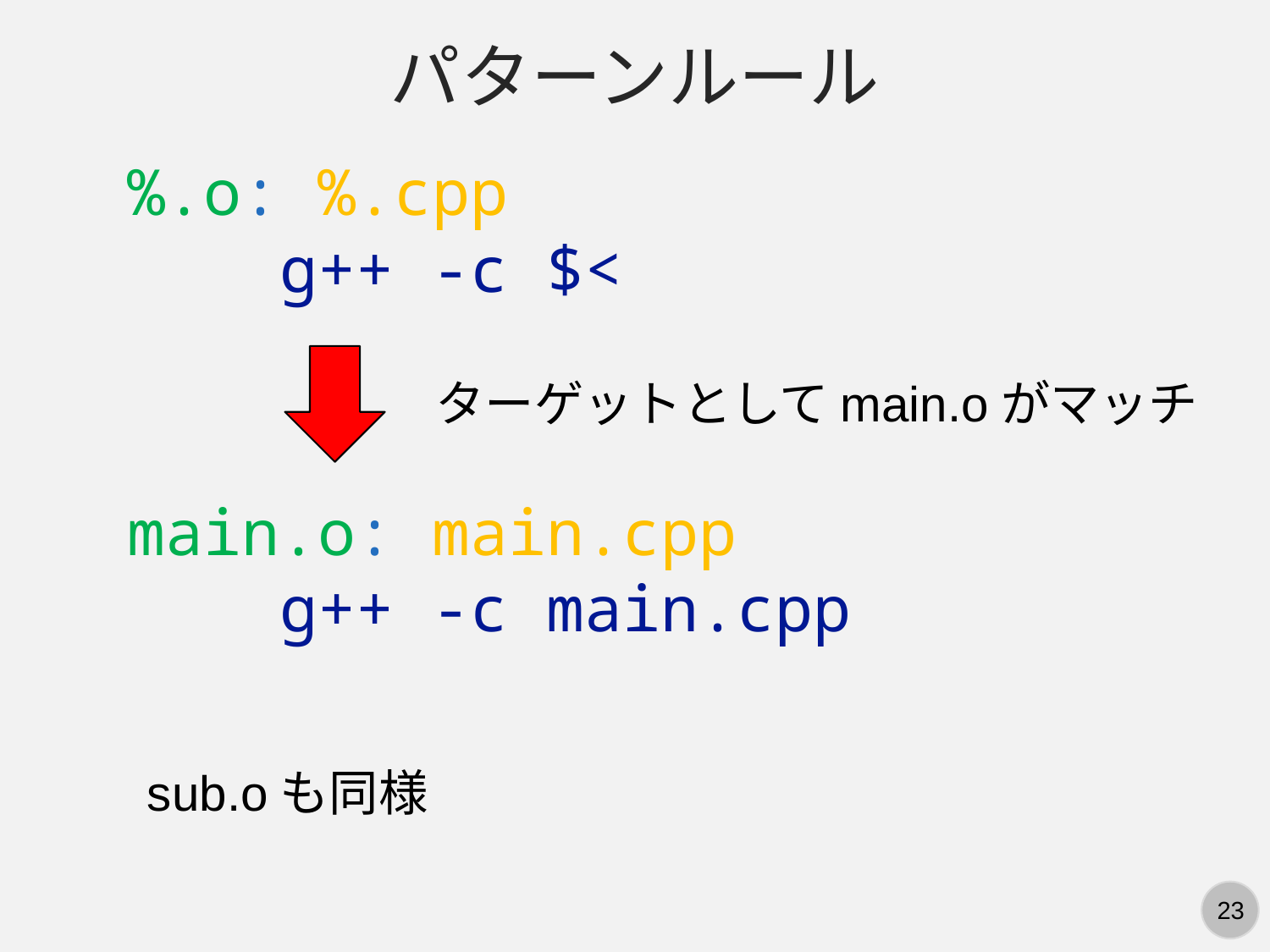

パターンルール
%.o: %.cpp
    g++ -c $<

ターゲットとしてmain.oがマッチ
main.o: main.cpp
    g++ -c main.cpp
sub.oも同様